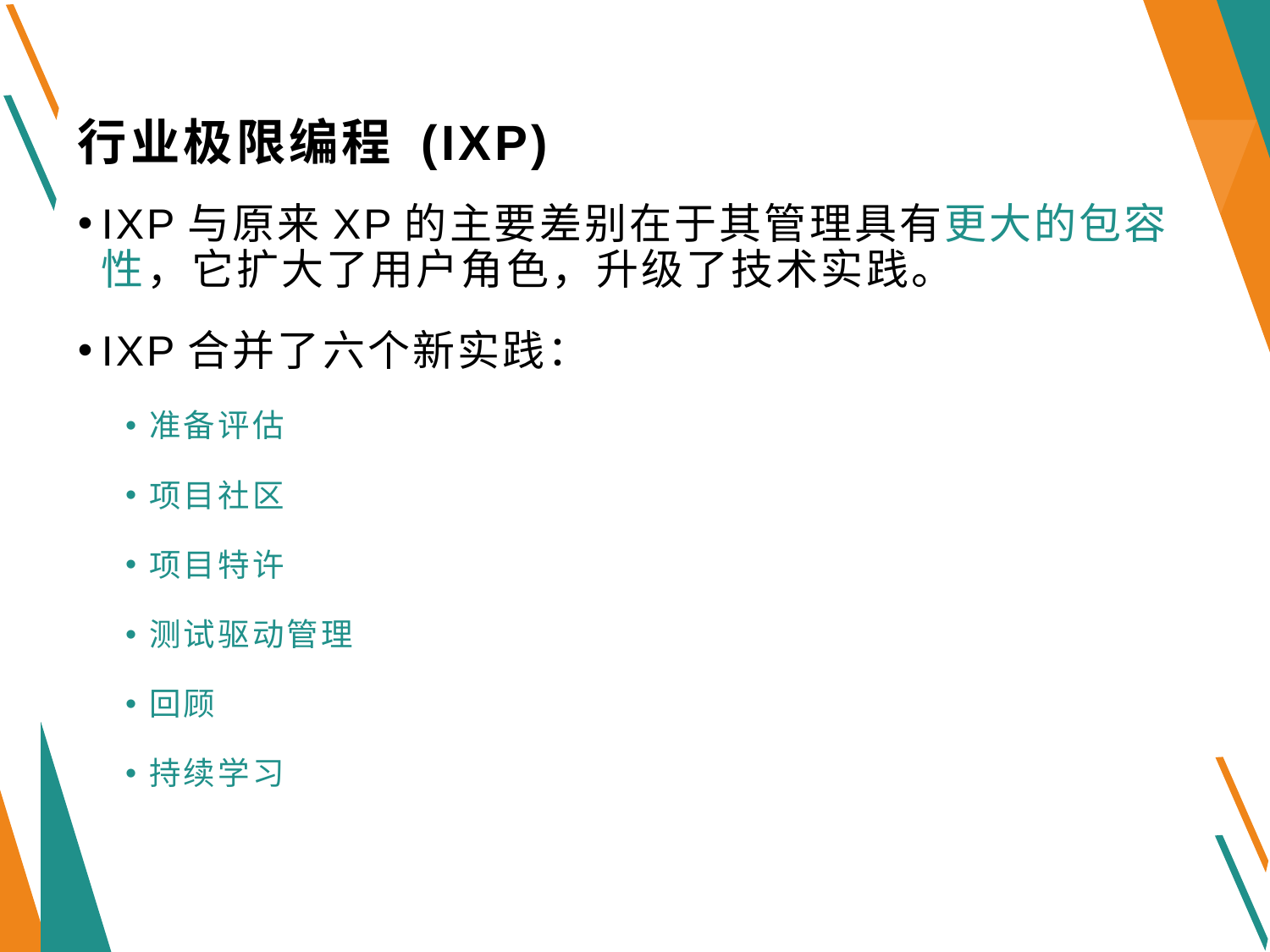

# 行业极限编程 (IXP)
IXP与原来XP的主要差别在于其管理具有更大的包容性，它扩大了用户角色，升级了技术实践。
IXP合并了六个新实践：
准备评估
项目社区
项目特许
测试驱动管理
回顾
持续学习
11